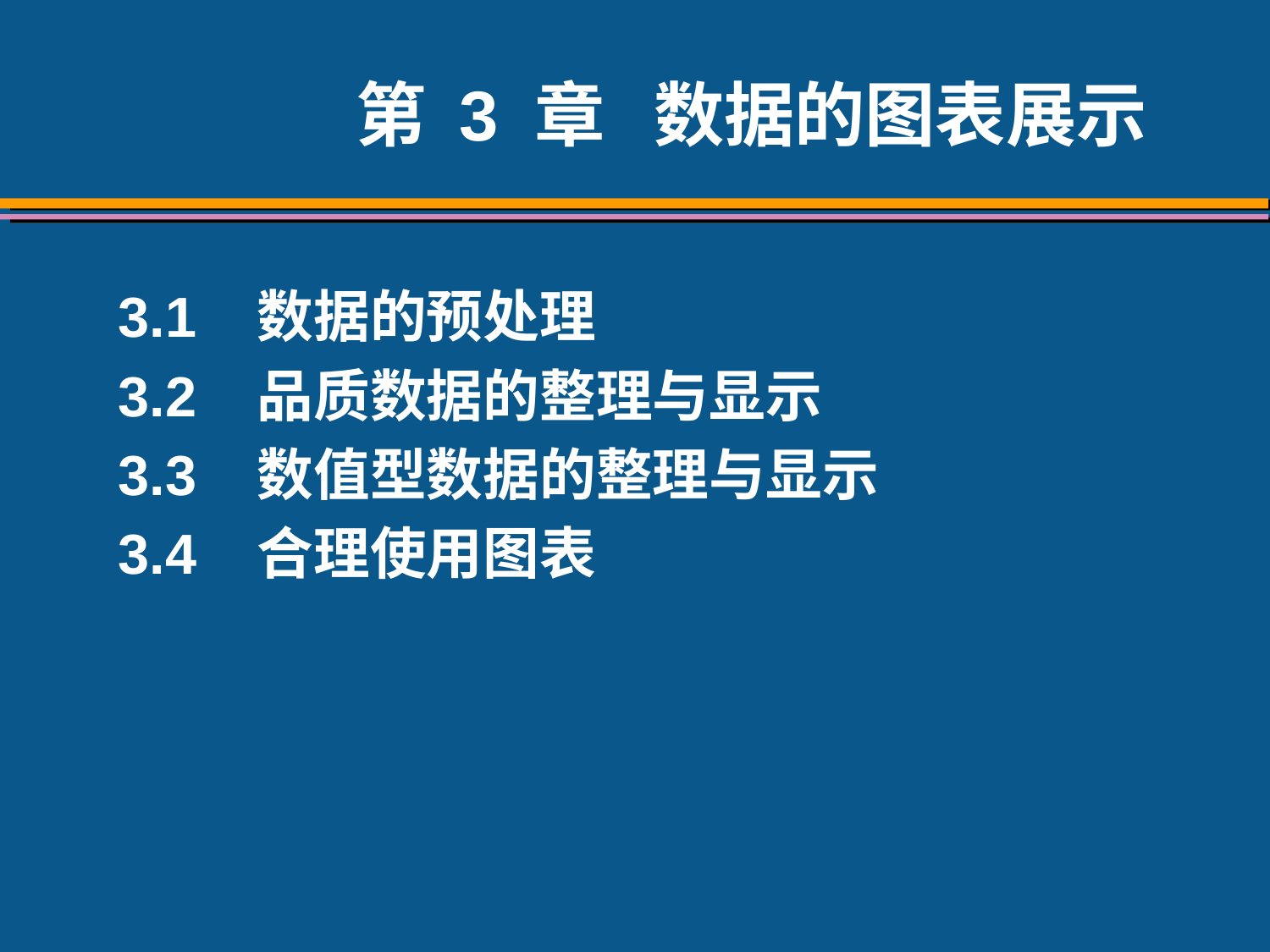

# 第 3 章   数据的图表展示
3.1   数据的预处理
3.2   品质数据的整理与显示
3.3   数值型数据的整理与显示
3.4   合理使用图表